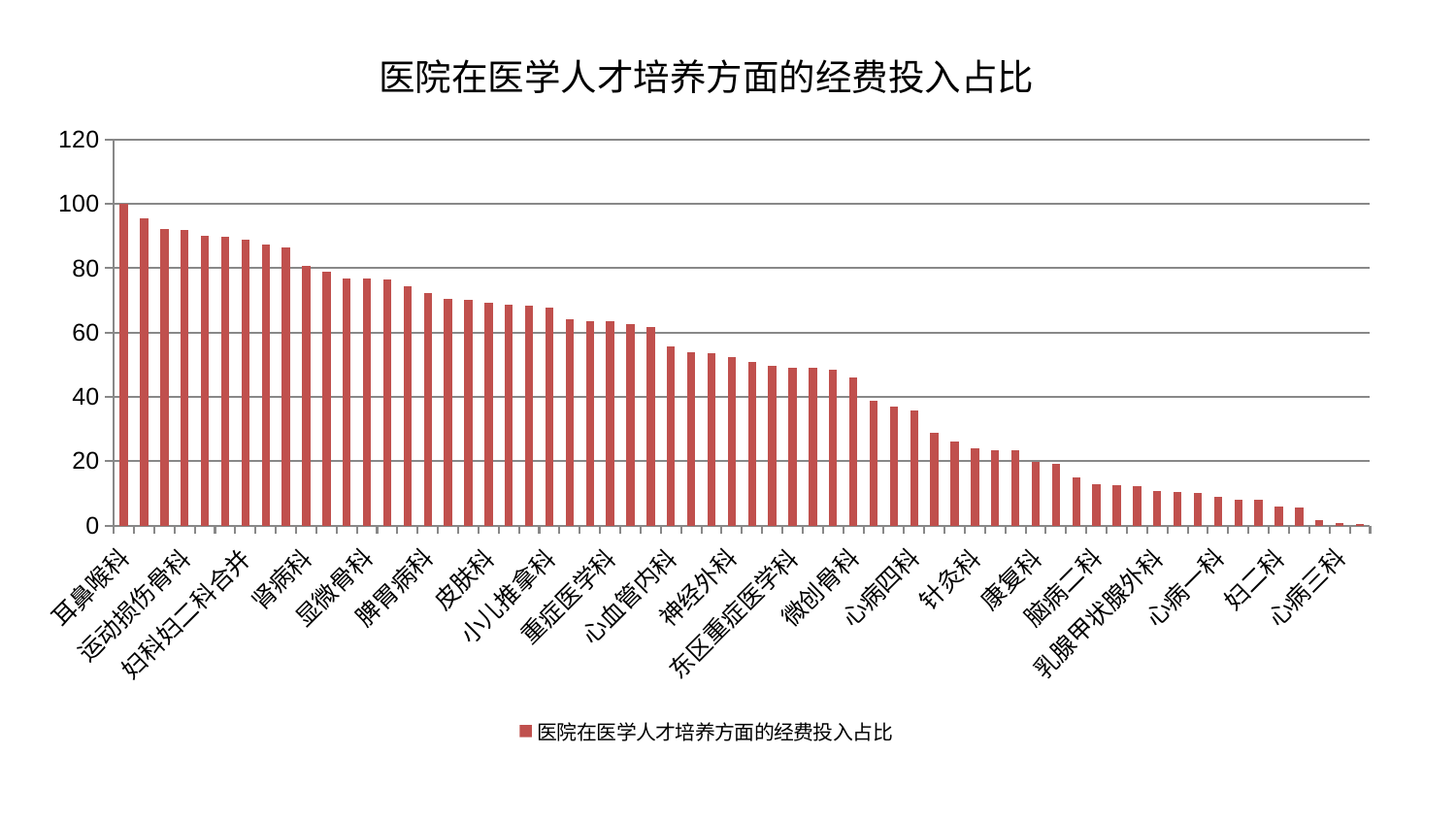

### Chart: 医院在医学人才培养方面的经费投入占比

| Category | 医院在医学人才培养方面的经费投入占比 |
|---|---|
| 耳鼻喉科 | 100.0 |
| 肾脏内科 | 95.38095999994067 |
| 妇科 | 92.14276650965738 |
| 运动损伤骨科 | 91.92655532557508 |
| 关节骨科 | 90.15826363129926 |
| 呼吸内科 | 89.89714686711834 |
| 妇科妇二科合并 | 88.82116404072622 |
| 中医经典科 | 87.28134507601798 |
| 骨科 | 86.50026016399211 |
| 肾病科 | 80.8263644656415 |
| 身心医学科 | 78.78488956516951 |
| 脊柱骨科 | 76.93987475082231 |
| 显微骨科 | 76.78435650971404 |
| 肛肠科 | 76.65266214623895 |
| 脑病三科 | 74.39124408325884 |
| 脾胃病科 | 72.24294027567169 |
| 胸外科 | 70.52903164919182 |
| 周围血管科 | 70.17070827866645 |
| 皮肤科 | 69.2054942612854 |
| 东区肾病科 | 68.6119946308634 |
| 脾胃科消化科合并 | 68.45850179735578 |
| 小儿推拿科 | 67.85122478975174 |
| 男科 | 64.04344746666712 |
| 内分泌科 | 63.59639319623875 |
| 重症医学科 | 63.52674759669036 |
| 中医外治中心 | 62.634017947084565 |
| 肝病科 | 61.85764145604276 |
| 心血管内科 | 55.739658754706234 |
| 神经内科 | 54.02657993138659 |
| 治未病中心 | 53.639126755030084 |
| 神经外科 | 52.27216339105936 |
| 创伤骨科 | 50.88721509782832 |
| 肿瘤内科 | 49.54011094944104 |
| 东区重症医学科 | 48.96827443703744 |
| 产科 | 48.915646368917635 |
| 泌尿外科 | 48.52701097321373 |
| 微创骨科 | 46.05077532353965 |
| 美容皮肤科 | 38.92514846009198 |
| 消化内科 | 36.914974766824905 |
| 心病四科 | 35.892807740737794 |
| 小儿骨科 | 28.9692153385843 |
| 普通外科 | 26.154919417642674 |
| 针灸科 | 24.019831097103328 |
| 老年医学科 | 23.451368550356655 |
| 推拿科 | 23.35402858679787 |
| 康复科 | 19.758609985385455 |
| 口腔科 | 19.30519803291293 |
| 西区重症医学科 | 14.879237849449623 |
| 脑病二科 | 12.964435343759105 |
| 血液科 | 12.568489161496199 |
| 心病二科 | 12.208479465448608 |
| 乳腺甲状腺外科 | 10.692030989496516 |
| 脑病一科 | 10.289915427527774 |
| 综合内科 | 10.040299221353632 |
| 心病一科 | 8.919314032654913 |
| 风湿病科 | 7.938497094435482 |
| 肝胆外科 | 7.9382245248003525 |
| 妇二科 | 5.86157102384588 |
| 儿科 | 5.470730534002422 |
| 眼科 | 1.6499142253124877 |
| 心病三科 | 0.7322400052498734 |
| 医院 | 0.33 |
118